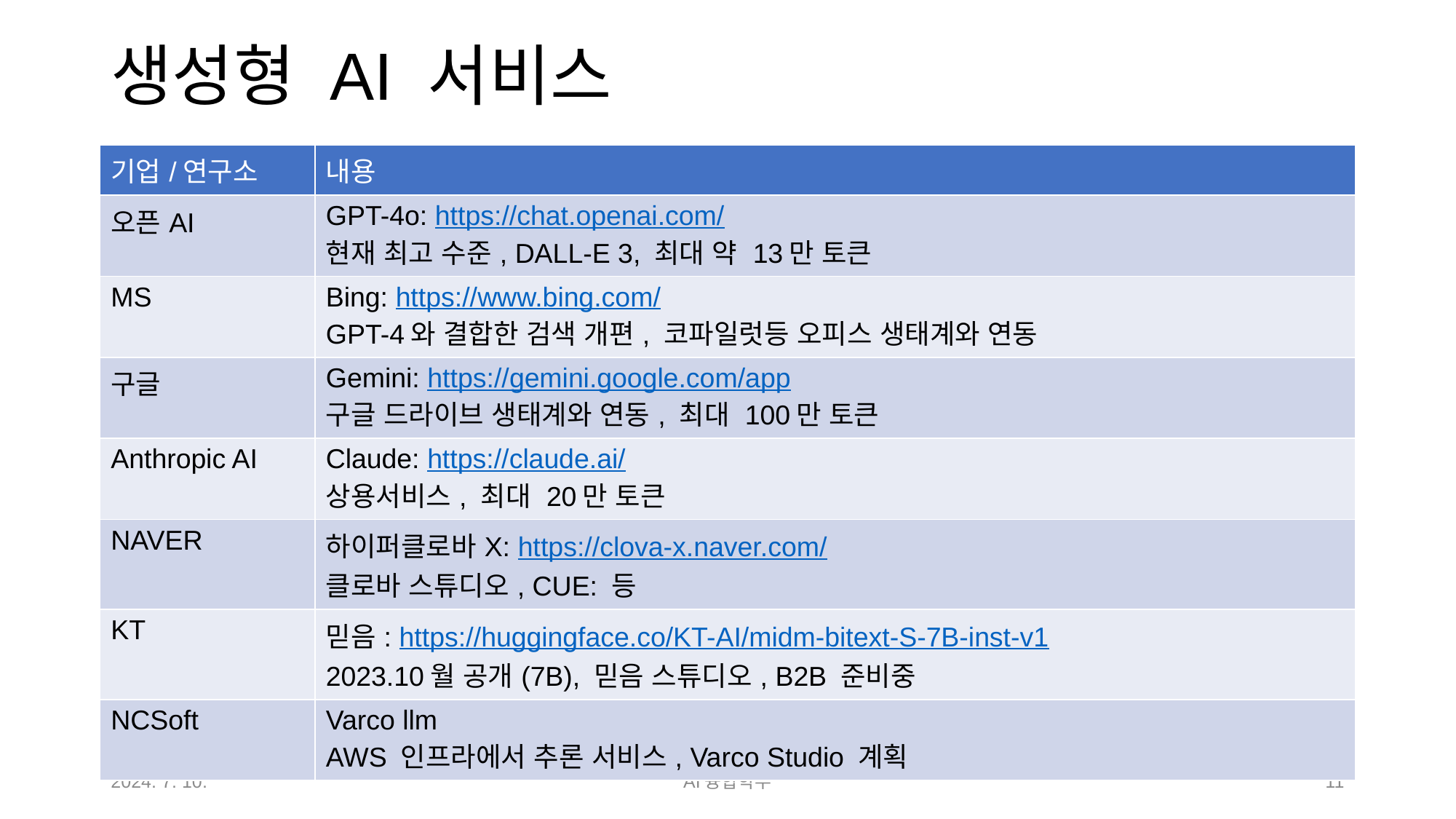

# 생성형 AI 서비스
| 기업/연구소 | 내용 |
| --- | --- |
| 오픈AI | GPT-4o: https://chat.openai.com/ 현재 최고 수준, DALL-E 3, 최대 약 13만 토큰 |
| MS | Bing: https://www.bing.com/ GPT-4와 결합한 검색 개편, 코파일럿등 오피스 생태계와 연동 |
| 구글 | Gemini: https://gemini.google.com/app 구글 드라이브 생태계와 연동, 최대 100만 토큰 |
| Anthropic AI | Claude: https://claude.ai/ 상용서비스, 최대 20만 토큰 |
| NAVER | 하이퍼클로바X: https://clova-x.naver.com/ 클로바 스튜디오, CUE: 등 |
| KT | 믿음: https://huggingface.co/KT-AI/midm-bitext-S-7B-inst-v1 2023.10월 공개(7B), 믿음 스튜디오, B2B 준비중 |
| NCSoft | Varco llm AWS 인프라에서 추론 서비스, Varco Studio 계획 |

2024. 7. 10.
AI융합학부
11